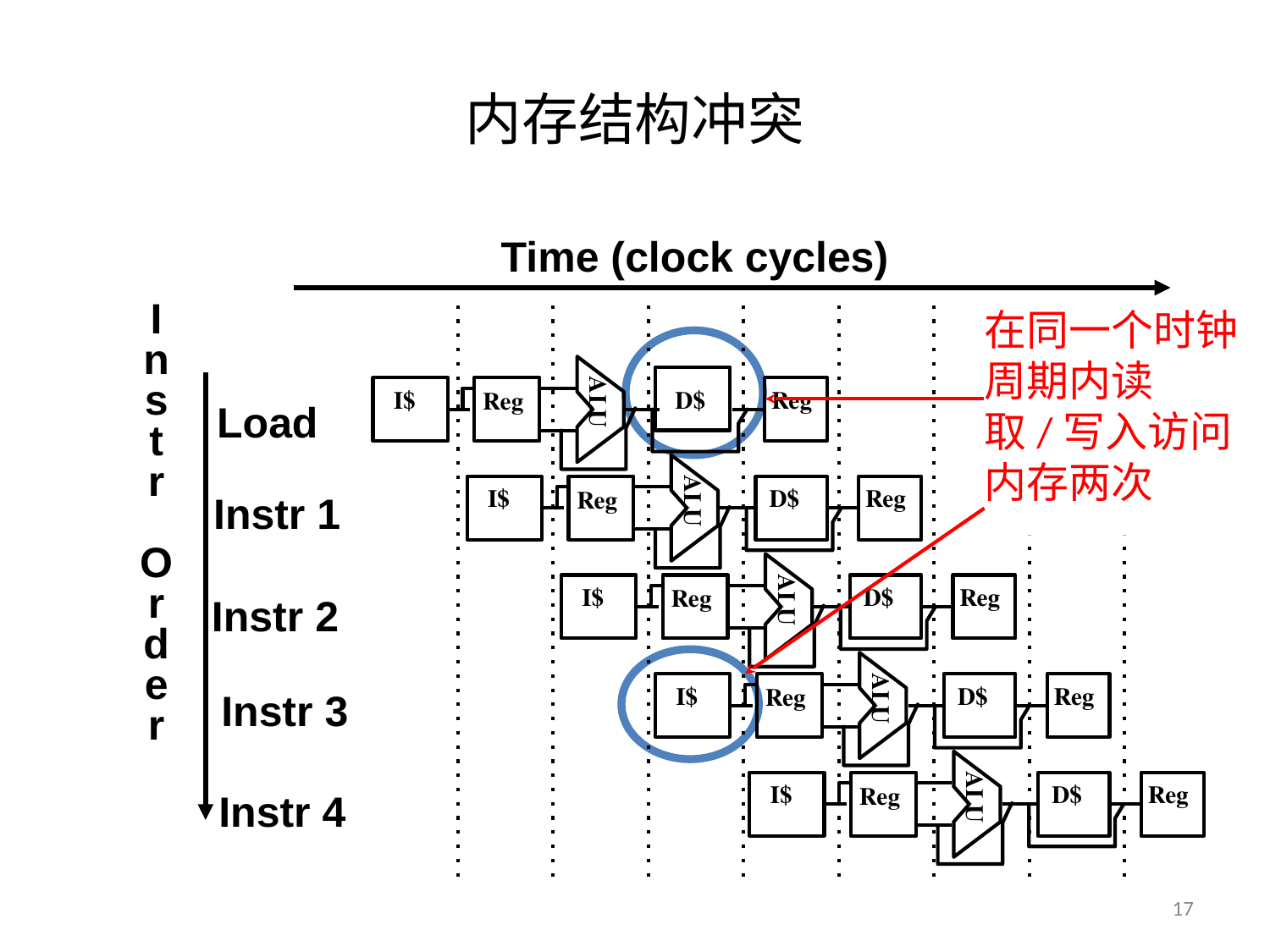

# 内存结构冲突
Time (clock cycles)
I
n
s
t
r

O
r
d
e
r

ALU

  I$

  D$
Reg
Reg

Load

ALU

  I$

  D$
Reg
Reg

Instr 1

ALU

  I$

  D$
Reg
Reg

Instr 2

ALU

  I$
  D$
Reg
Reg
Instr 3

ALU

  I$

  D$
Reg
Reg

Instr 4
在同一个时钟周期内读取/写入访问内存两次

17